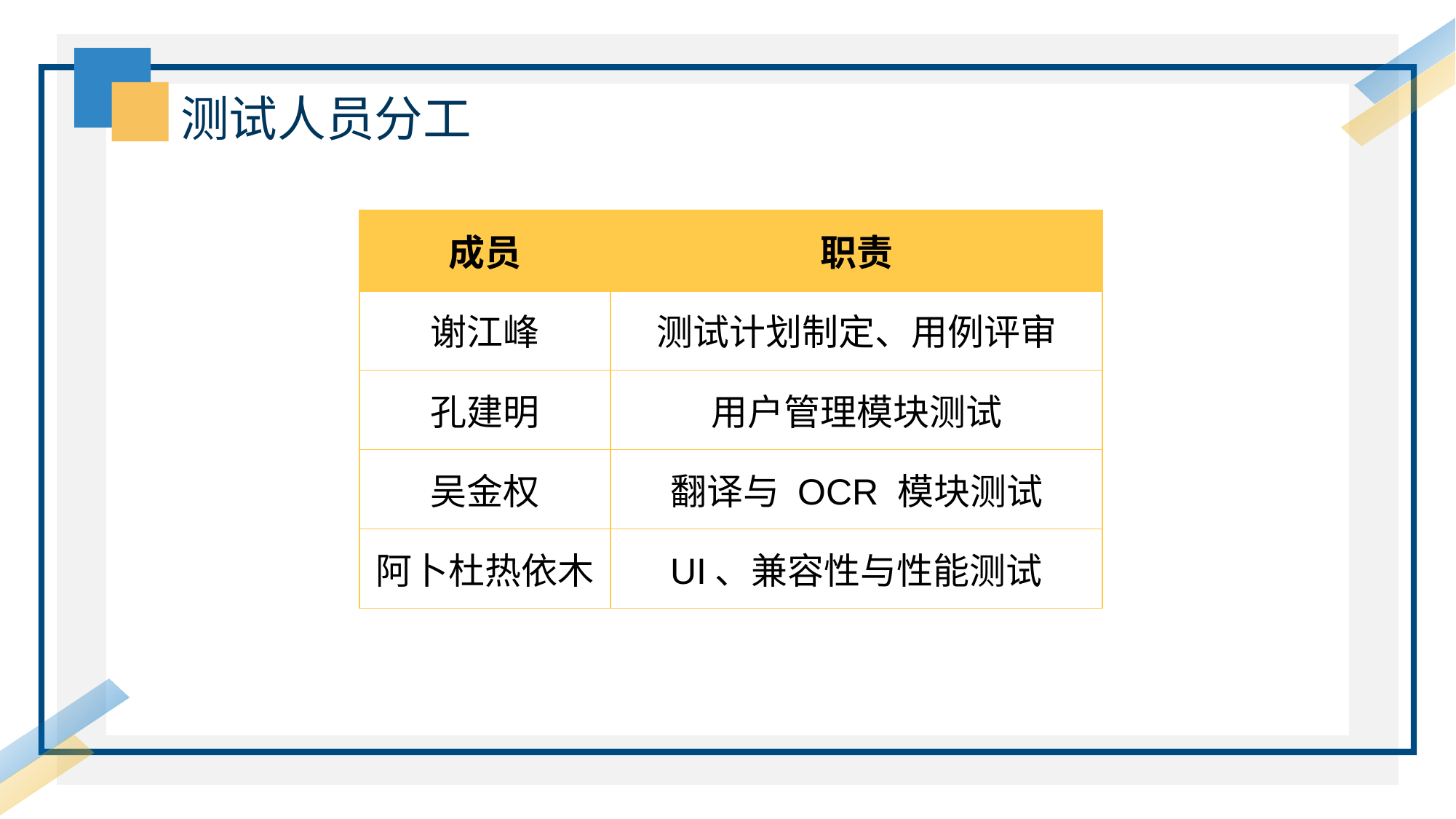

测试人员分工
| 成员 | 职责 |
| --- | --- |
| 谢江峰 | 测试计划制定、用例评审 |
| 孔建明 | 用户管理模块测试 |
| 吴金权 | 翻译与 OCR 模块测试 |
| 阿卜杜热依木 | UI、兼容性与性能测试 |